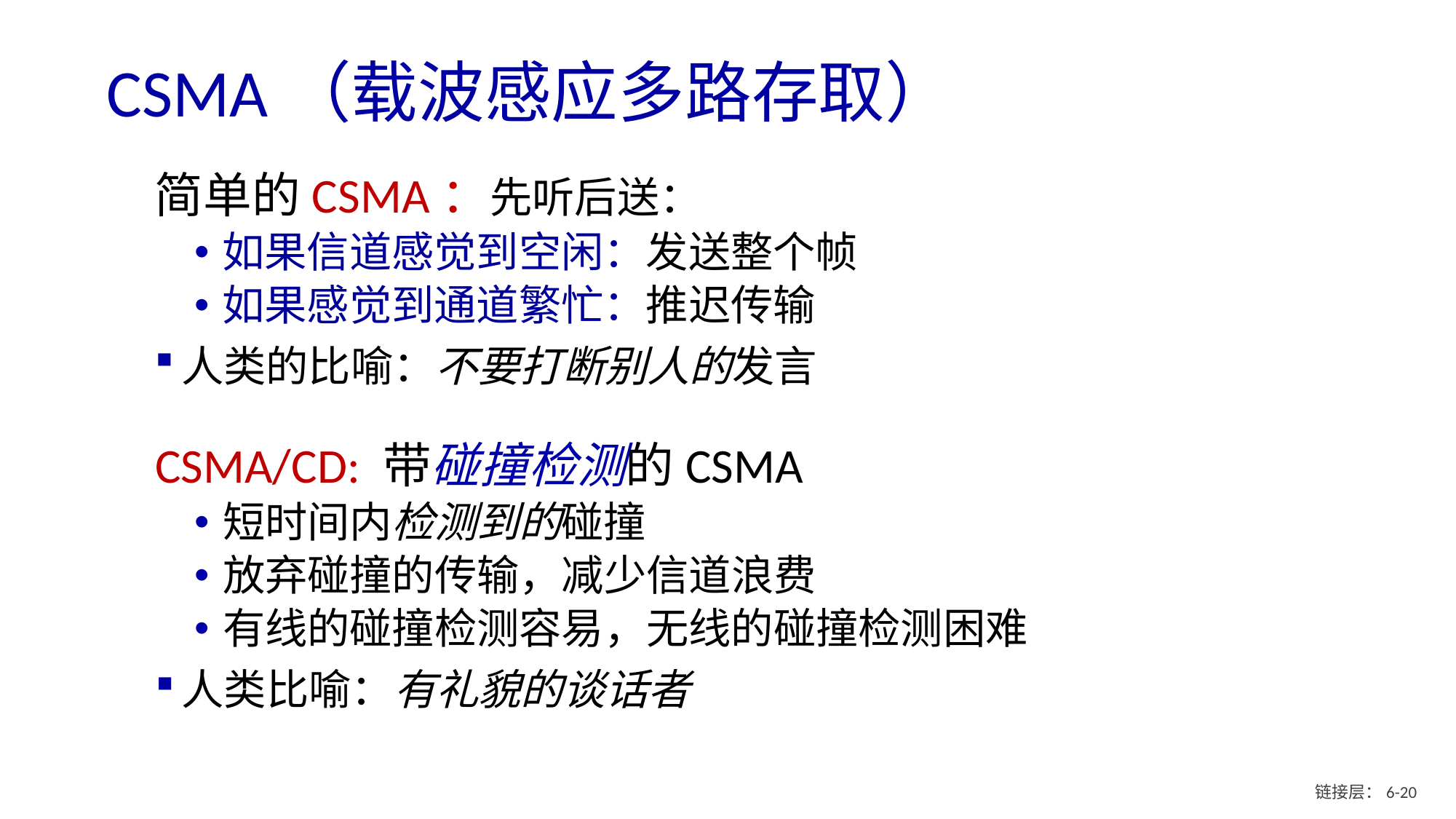

# CSMA（载波感应多路存取）
简单的CSMA：先听后送：
如果信道感觉到空闲：发送整个帧
如果感觉到通道繁忙：推迟传输
人类的比喻：不要打断别人的发言
CSMA/CD: 带碰撞检测的CSMA
短时间内检测到的碰撞
放弃碰撞的传输，减少信道浪费
有线的碰撞检测容易，无线的碰撞检测困难
人类比喻：有礼貌的谈话者
链接层：6-20